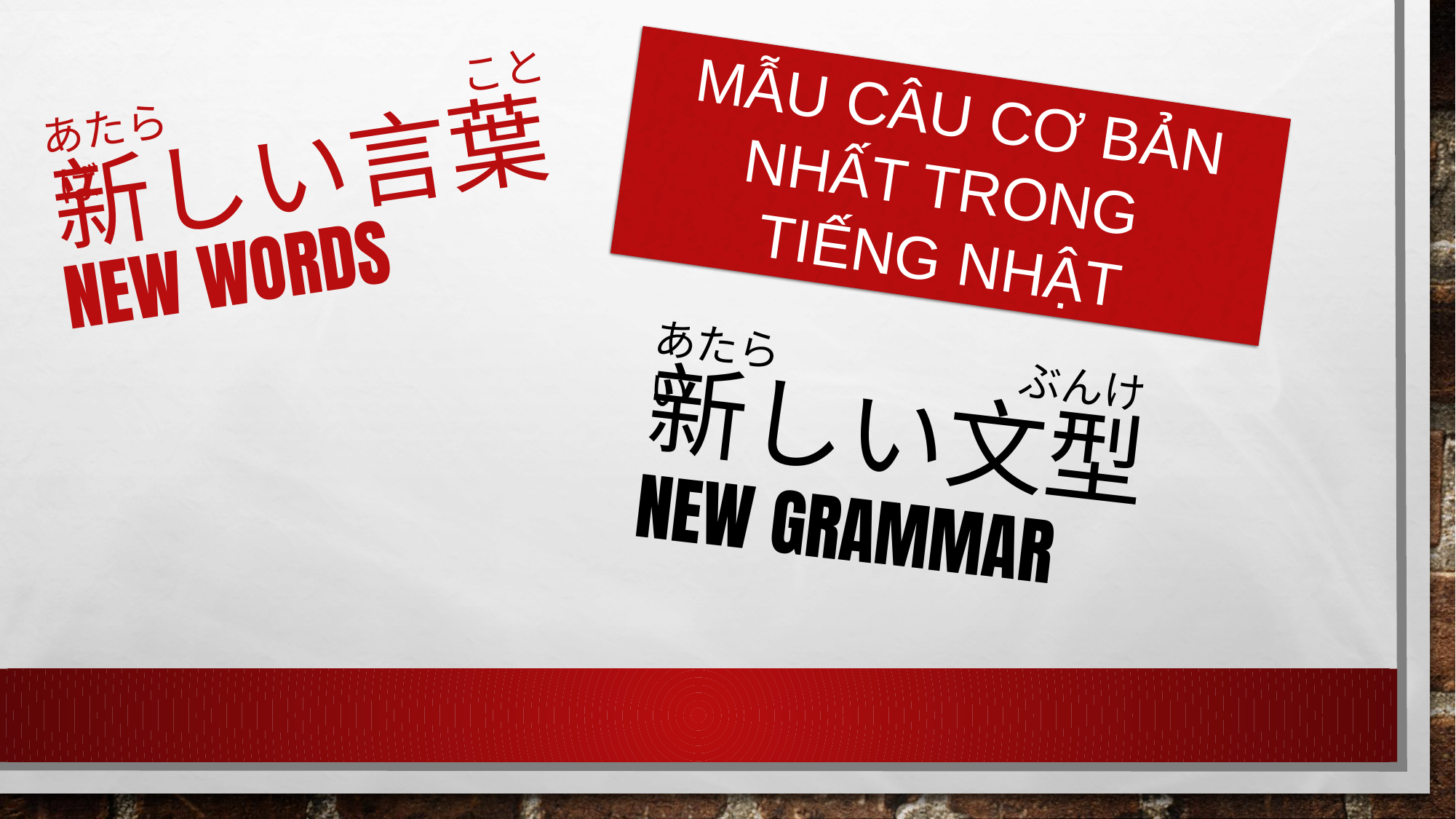

あたら　　　　　　　こと  ば
MẪU CÂU CƠ BẢN NHẤT TRONG
TIẾNG NHẬT
# 新しい言葉 NEW WORDS
新しい文型
NEW GRAMMAR
あたら　　　　　   ぶんけい